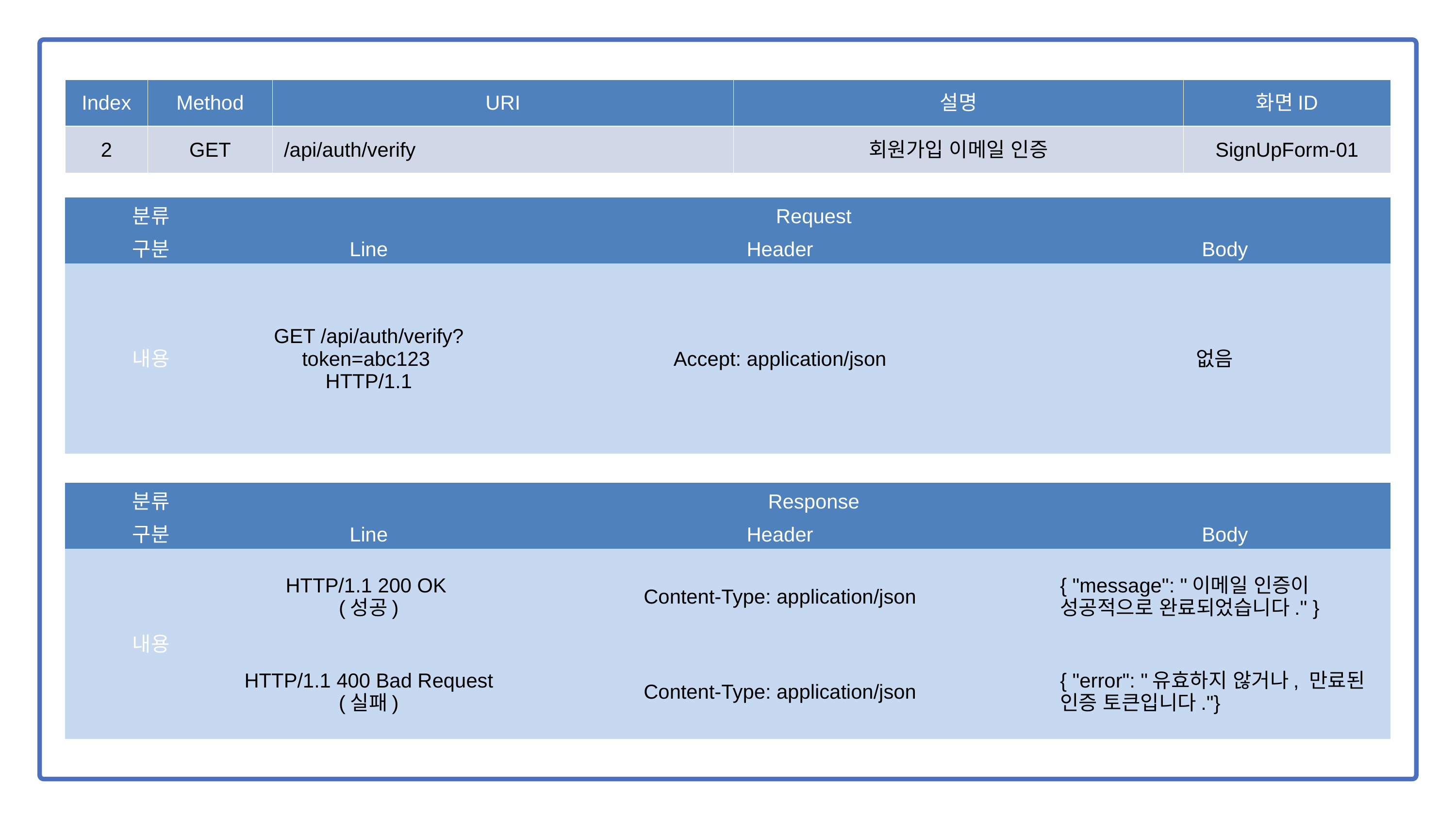

| Index | Method | URI | 설명 | 화면ID |
| --- | --- | --- | --- | --- |
| 2 | GET | /api/auth/verify | 회원가입 이메일 인증 | SignUpForm-01 |
| 분류 | Request |  |  |
| --- | --- | --- | --- |
| 구분 | Line | Header | Body |
| 내용 | GET /api/auth/verify? token=abc123 HTTP/1.1 | Accept: application/json | 없음 |
| 분류 | Response |  |  |
| --- | --- | --- | --- |
| 구분 | Line | Header | Body |
| 내용 | HTTP/1.1 200 OK (성공) | Content-Type: application/json | { "message": "이메일 인증이 성공적으로 완료되었습니다." } |
|  | HTTP/1.1 400 Bad Request (실패) | Content-Type: application/json | { "error": "유효하지 않거나, 만료된 인증 토큰입니다."} |